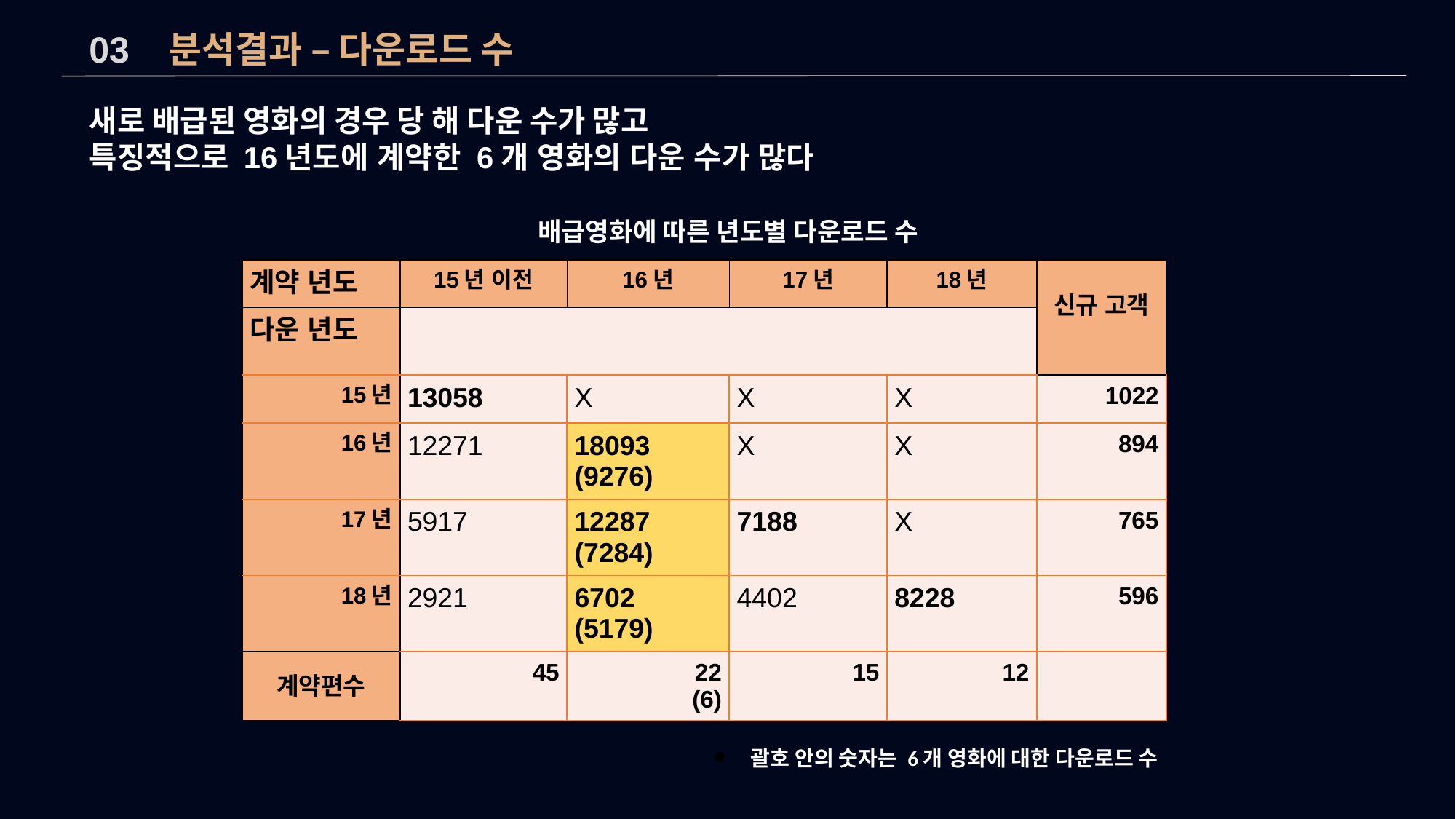

03   분석결과 – 다운로드 수

새로 배급된 영화의 경우 당 해 다운 수가 많고
특징적으로 16년도에 계약한 6개 영화의 다운 수가 많다

배급영화에 따른 년도별 다운로드 수
| 계약 년도 | 15년 이전 | 16년 | 17년 | 18년 | 신규 고객 |
| --- | --- | --- | --- | --- | --- |
| 다운 년도 |  |  |  |  |  |
| 15년 | 13058 | X | X | X | 1022 |
| 16년 | 12271 | 18093 (9276) | X | X | 894 |
| 17년 | 5917 | 12287 (7284) | 7188 | X | 765 |
| 18년 | 2921 | 6702 (5179) | 4402 | 8228 | 596 |
| 계약편수 | 45 | 22 (6) | 15 | 12 |  |
괄호 안의 숫자는 6개 영화에 대한 다운로드 수